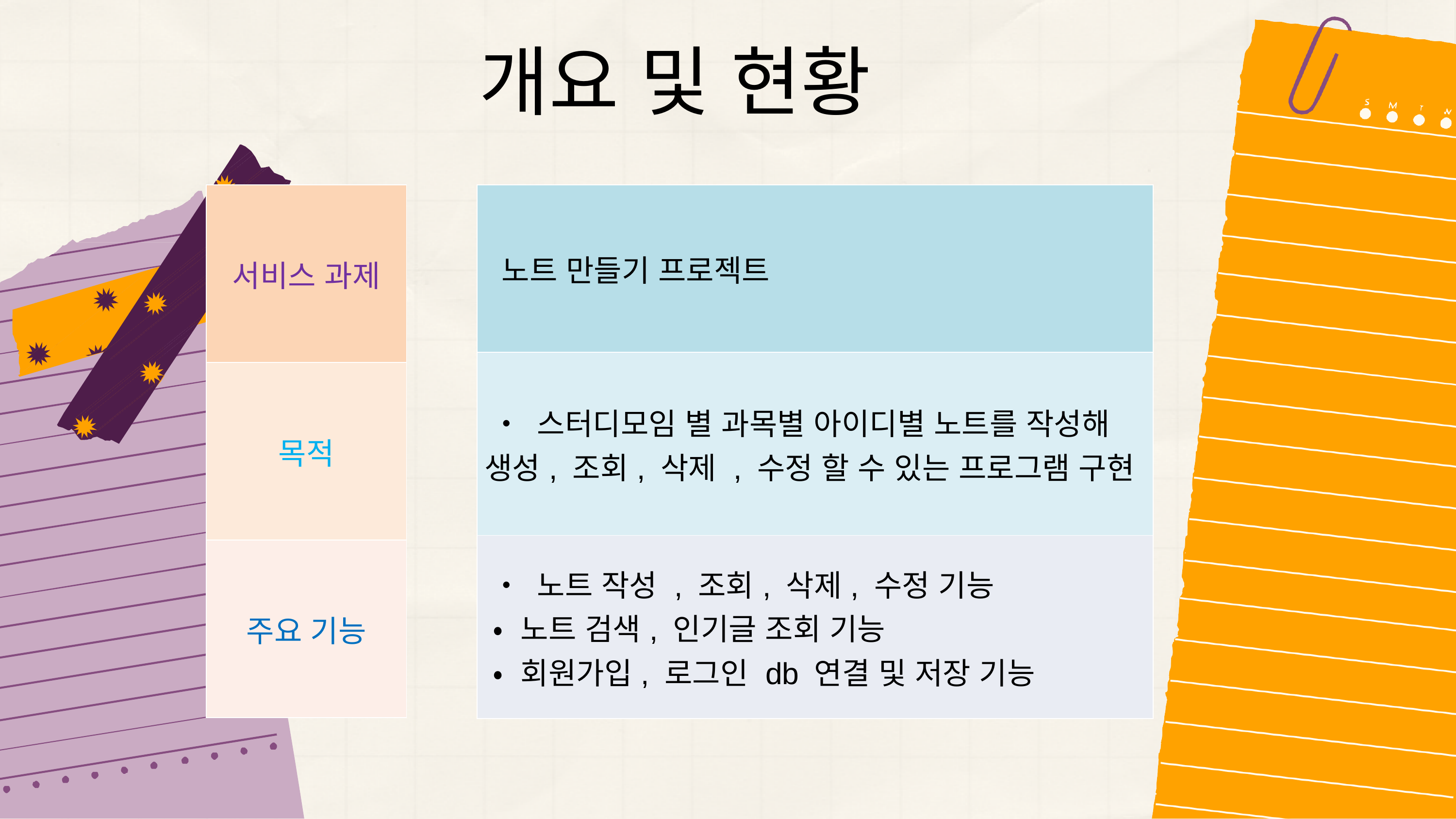

개요 및 현황

| 서비스 과제 |
| --- |
| 목적 |
| 주요 기능 |
| 노트 만들기 프로젝트 |
| --- |
| • 스터디모임 별 과목별 아이디별 노트를 작성해 생성, 조회, 삭제 , 수정 할 수 있는 프로그램 구현 |
| • 노트 작성 , 조회, 삭제, 수정 기능 • 노트 검색, 인기글 조회 기능 • 회원가입, 로그인 db 연결 및 저장 기능 |